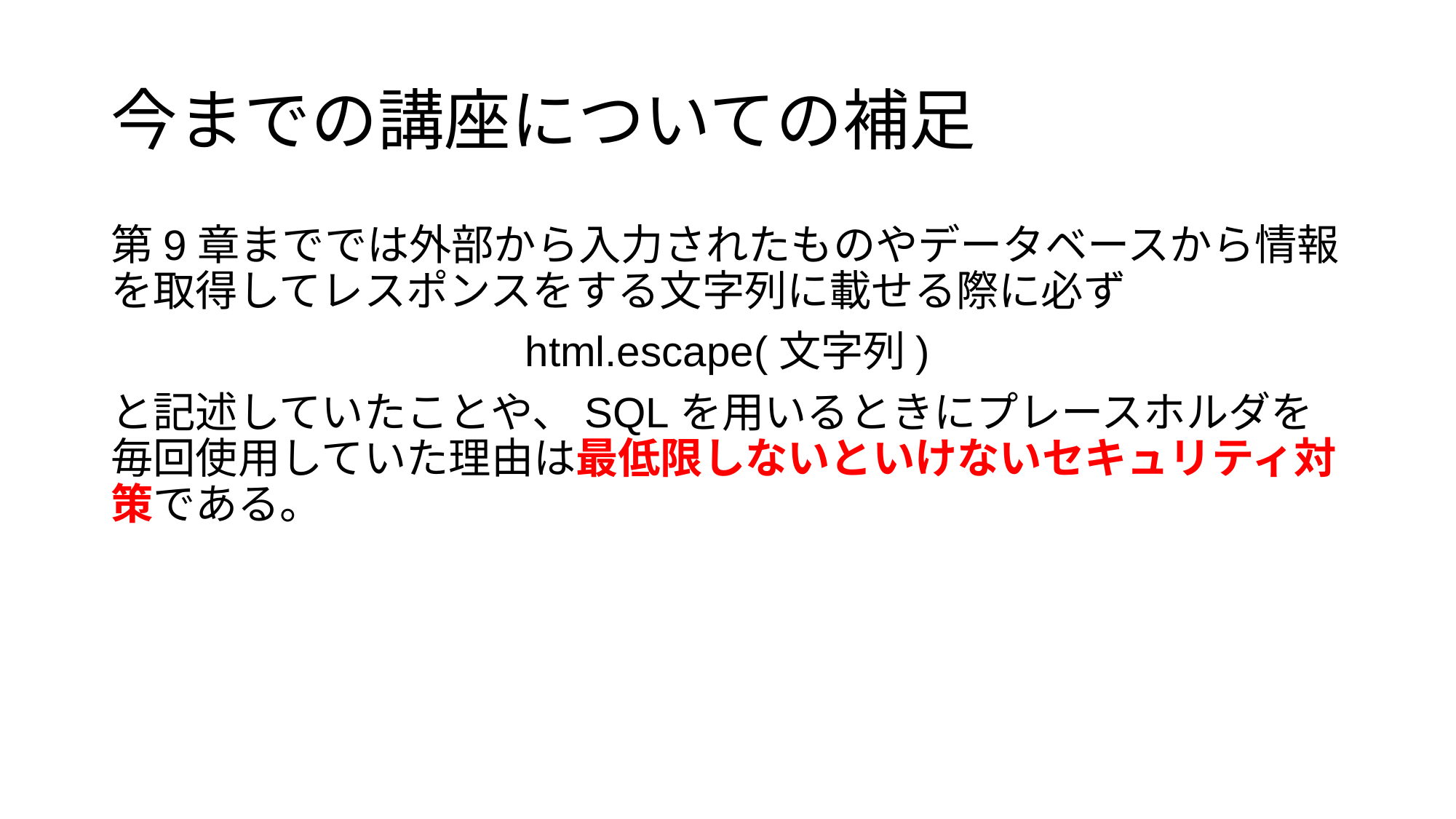

# 今までの講座についての補足
第9章まででは外部から入力されたものやデータベースから情報を取得してレスポンスをする文字列に載せる際に必ず
html.escape(文字列)
と記述していたことや、SQLを用いるときにプレースホルダを毎回使用していた理由は最低限しないといけないセキュリティ対策である。